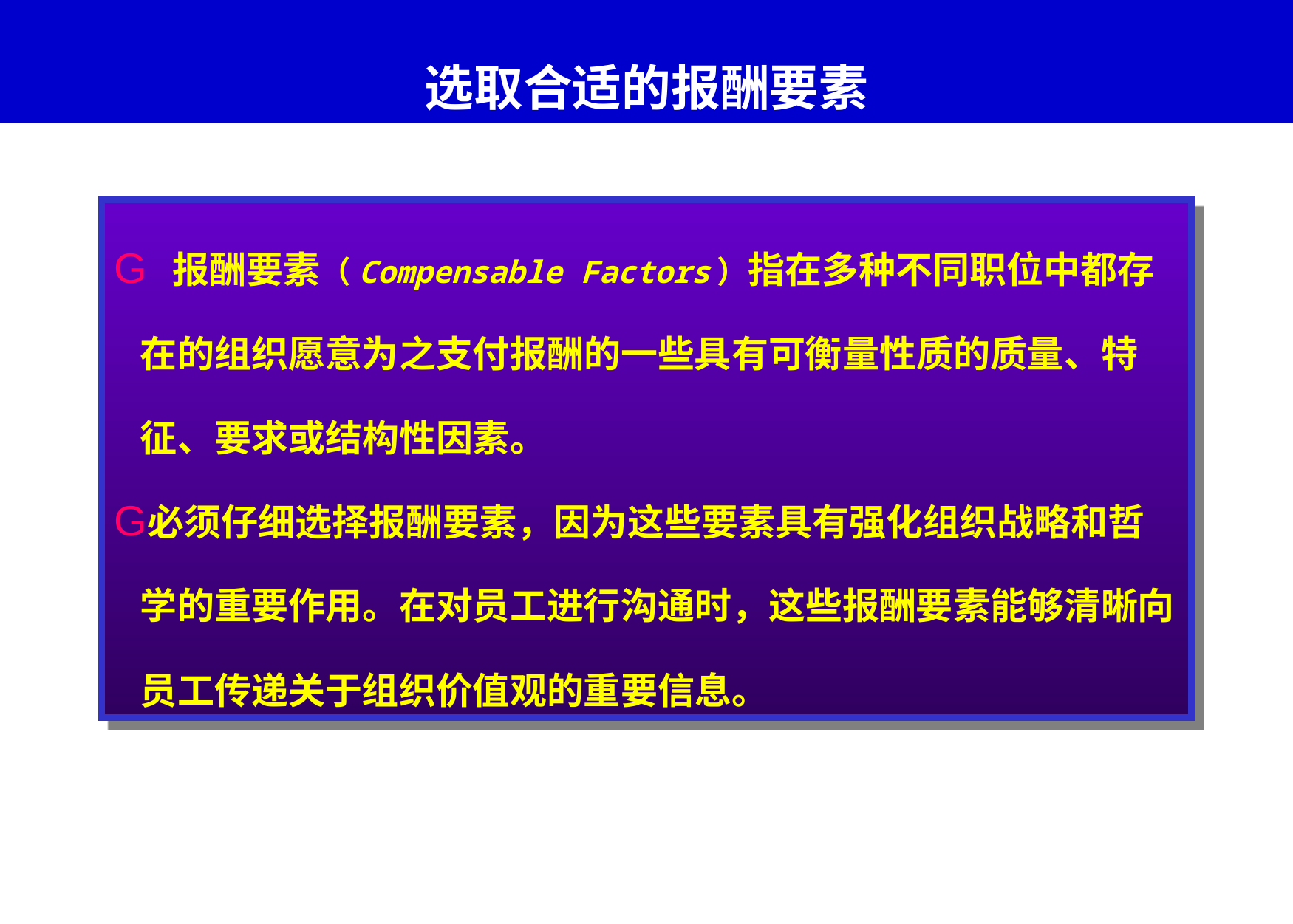

# 选取合适的报酬要素
  报酬要素（Compensable Factors）指在多种不同职位中都存在的组织愿意为之支付报酬的一些具有可衡量性质的质量、特征、要求或结构性因素。
必须仔细选择报酬要素，因为这些要素具有强化组织战略和哲学的重要作用。在对员工进行沟通时，这些报酬要素能够清晰向员工传递关于组织价值观的重要信息。